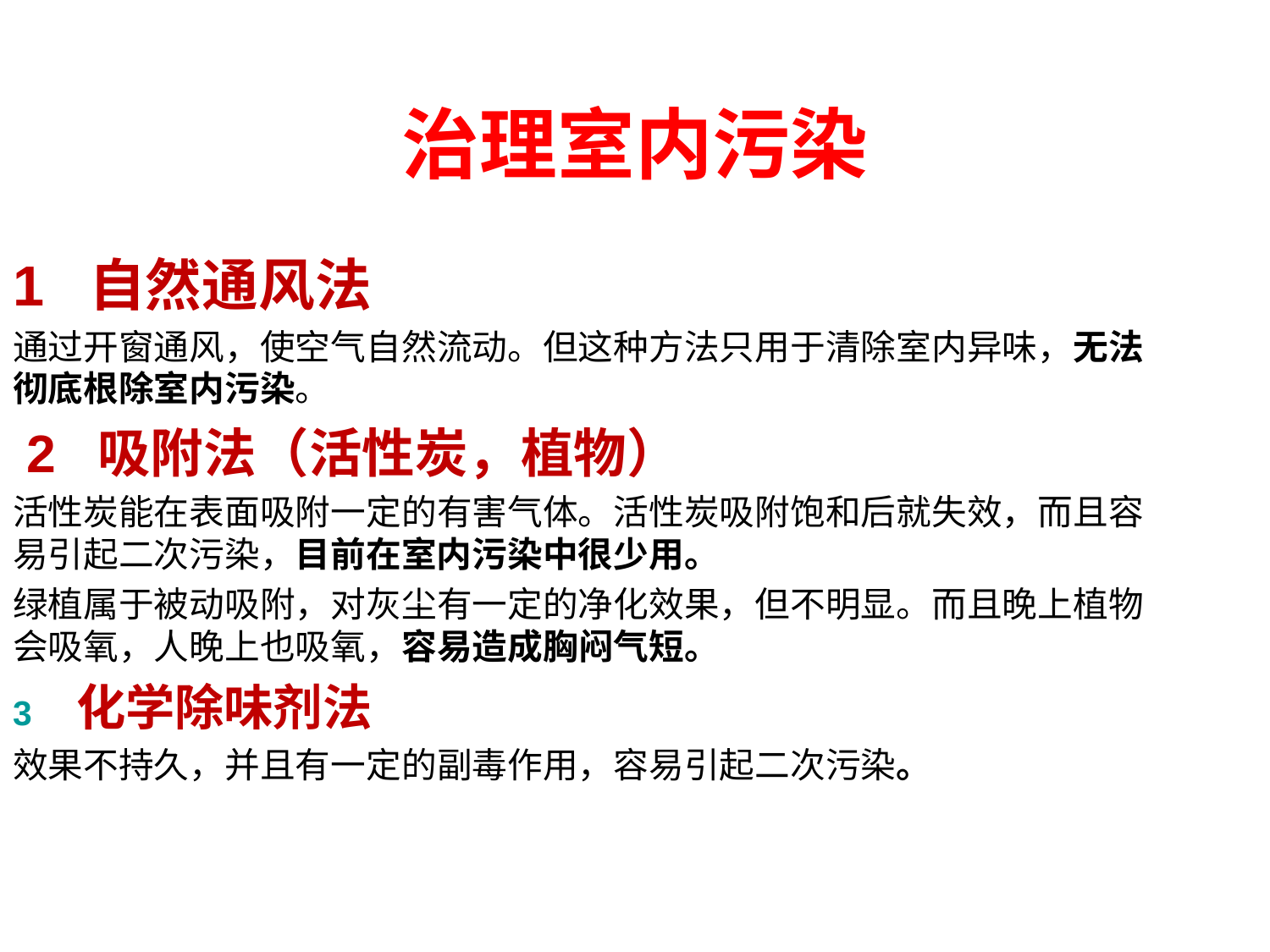

# 治理室内污染
1  自然通风法
通过开窗通风，使空气自然流动。但这种方法只用于清除室内异味，无法彻底根除室内污染。
 2  吸附法（活性炭，植物）
活性炭能在表面吸附一定的有害气体。活性炭吸附饱和后就失效，而且容易引起二次污染，目前在室内污染中很少用。
绿植属于被动吸附，对灰尘有一定的净化效果，但不明显。而且晚上植物会吸氧，人晚上也吸氧，容易造成胸闷气短。
化学除味剂法
效果不持久，并且有一定的副毒作用，容易引起二次污染。